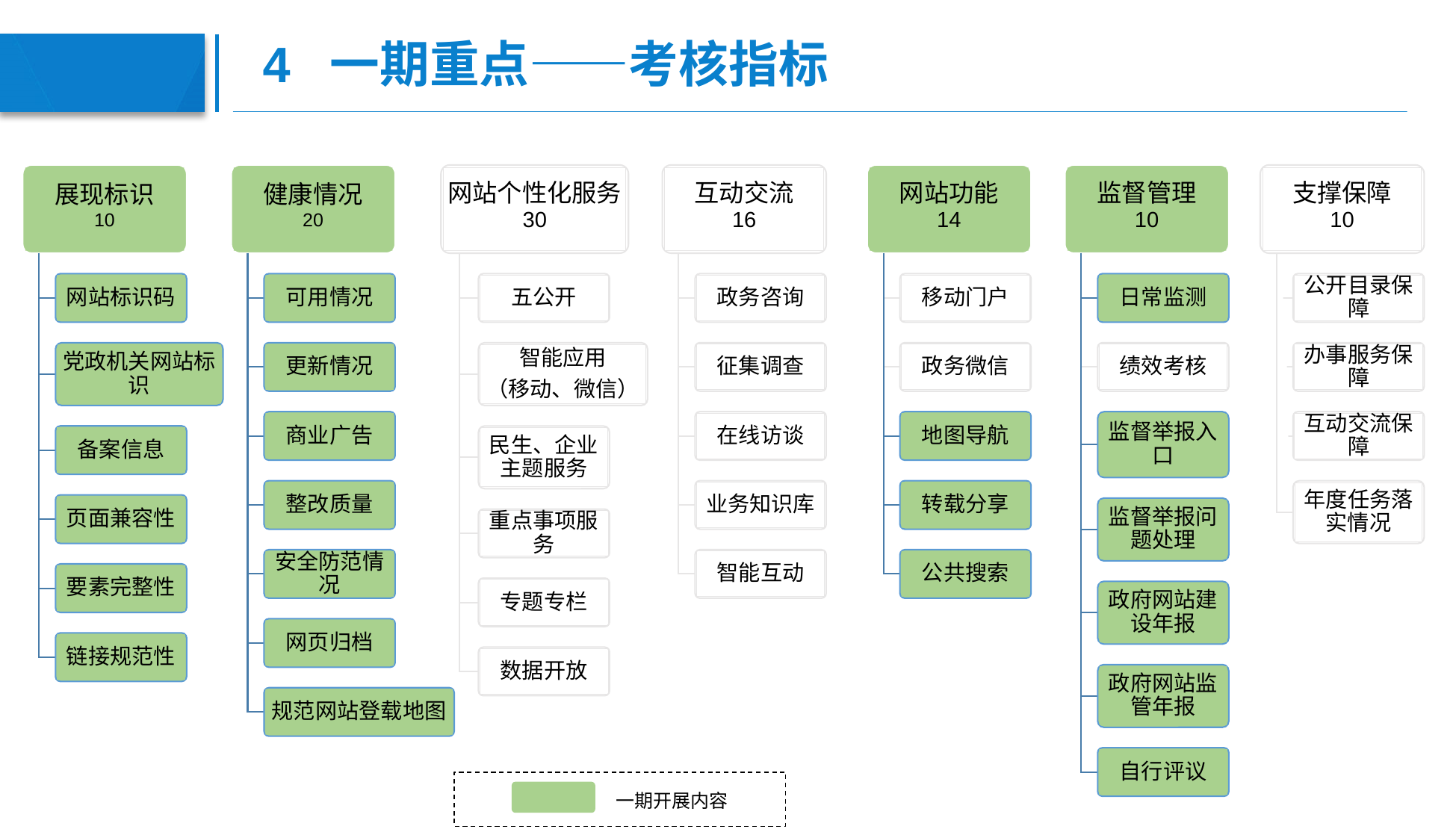

# 4  一期重点——考核指标

展现标识
10

健康情况
20

网站个性化服务
30

互动交流
16

网站功能
14

监督管理
10

支撑保障
10

网站标识码

可用情况

五公开

政务咨询

移动门户

日常监测

公开目录保障

党政机关网站标识

更新情况

智能应用
（移动、微信）

征集调查

政务微信

绩效考核

办事服务保障

商业广告

在线访谈

地图导航

监督举报入口

互动交流保障

备案信息

民生、企业主题服务

整改质量

业务知识库

转载分享

年度任务落实情况

页面兼容性

监督举报问题处理

重点事项服务

安全防范情况

智能互动

公共搜索

要素完整性

专题专栏

政府网站建设年报

网页归档

链接规范性

数据开放

政府网站监管年报

规范网站登载地图

自行评议

一期开展内容